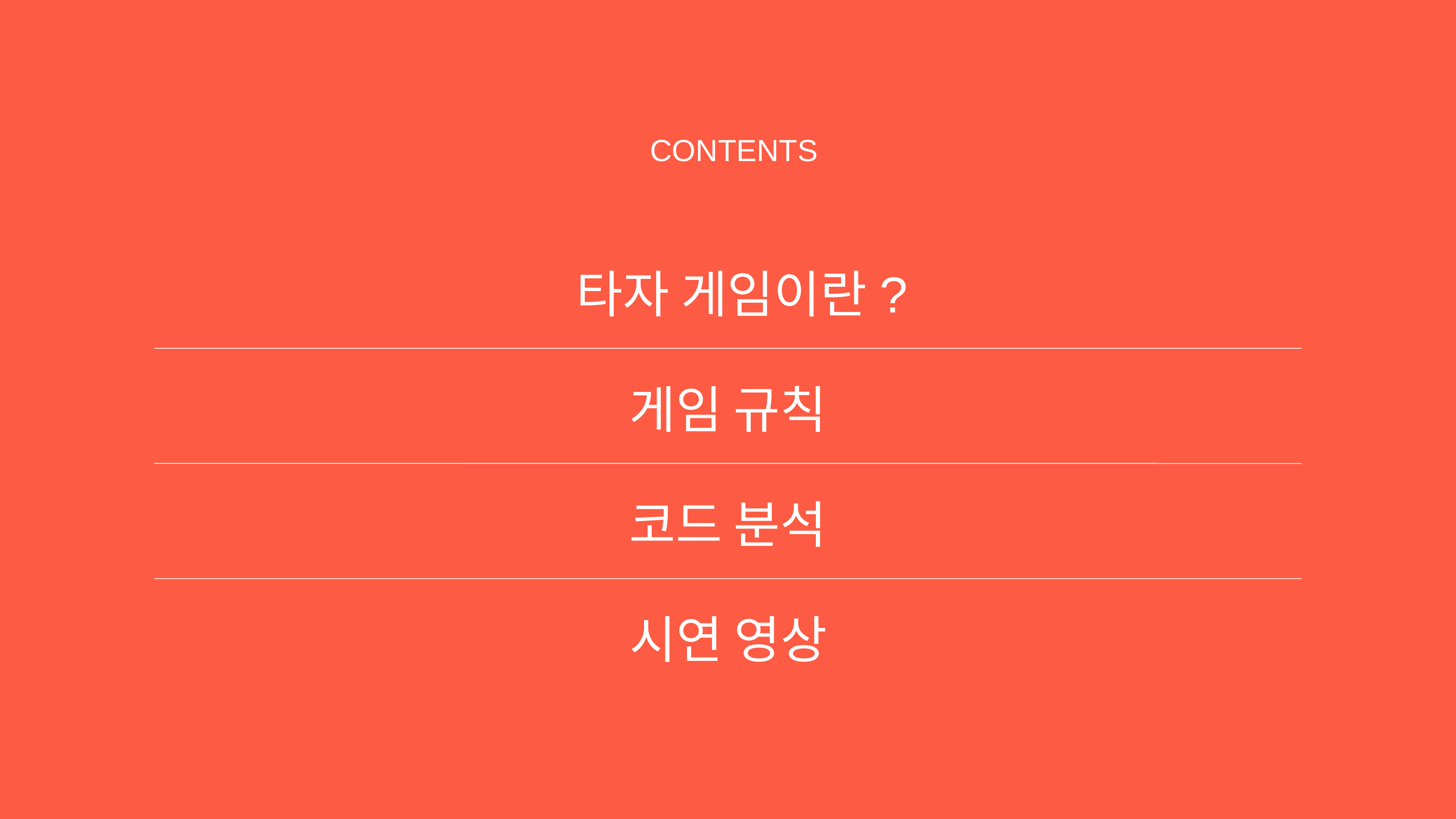

CONTENTS
타자 게임이란?

게임 규칙

코드 분석

시연 영상